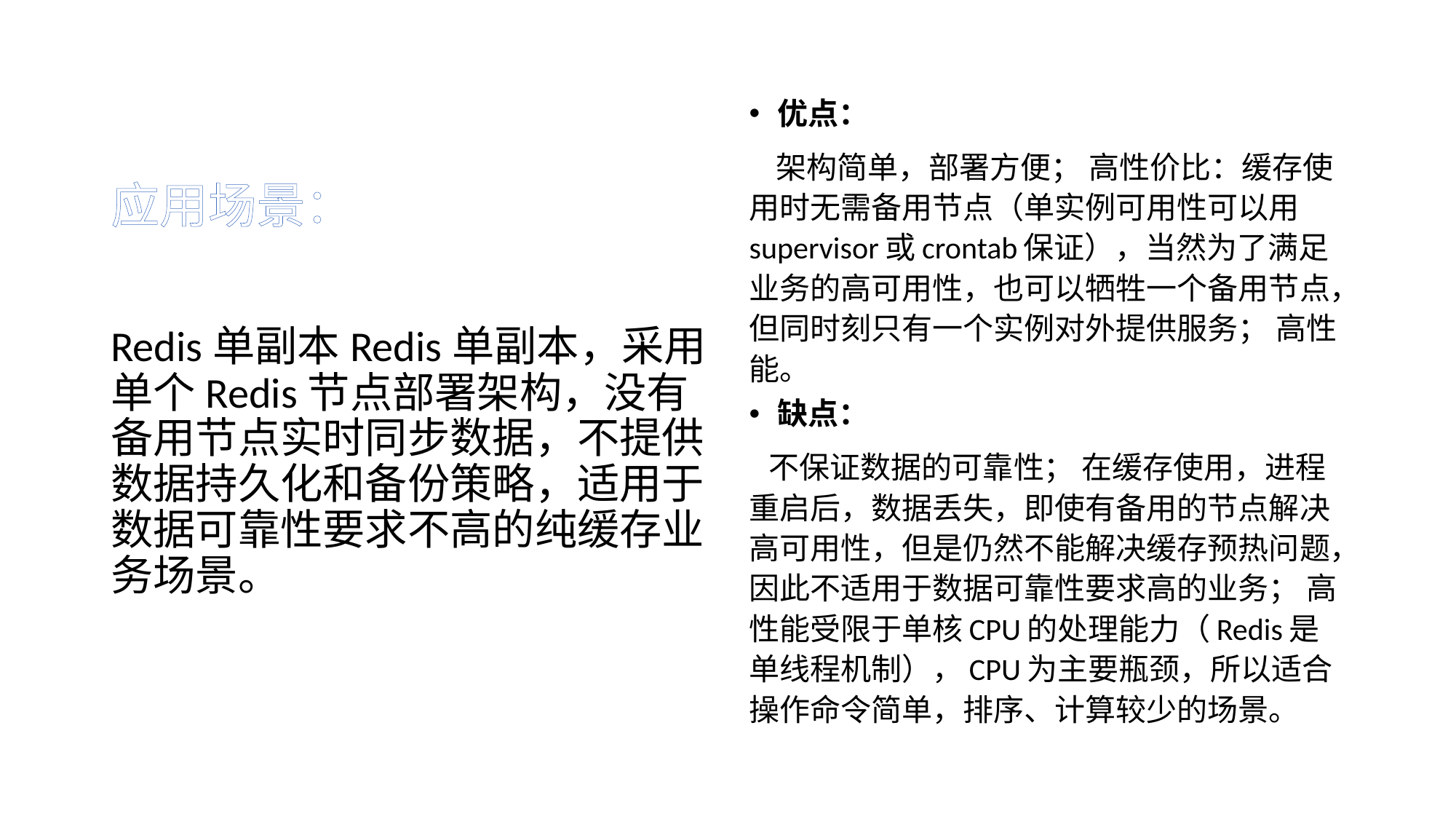

# 应用场景： Redis单副本Redis单副本，采用单个Redis节点部署架构，没有备用节点实时同步数据，不提供数据持久化和备份策略，适用于数据可靠性要求不高的纯缓存业务场景。

优点：
   架构简单，部署方便； 高性价比：缓存使用时无需备用节点（单实例可用性可以用supervisor或crontab保证），当然为了满足业务的高可用性，也可以牺牲一个备用节点，但同时刻只有一个实例对外提供服务； 高性能。
缺点：
  不保证数据的可靠性； 在缓存使用，进程重启后，数据丢失，即使有备用的节点解决高可用性，但是仍然不能解决缓存预热问题，因此不适用于数据可靠性要求高的业务； 高性能受限于单核CPU的处理能力（Redis是单线程机制），CPU为主要瓶颈，所以适合操作命令简单，排序、计算较少的场景。